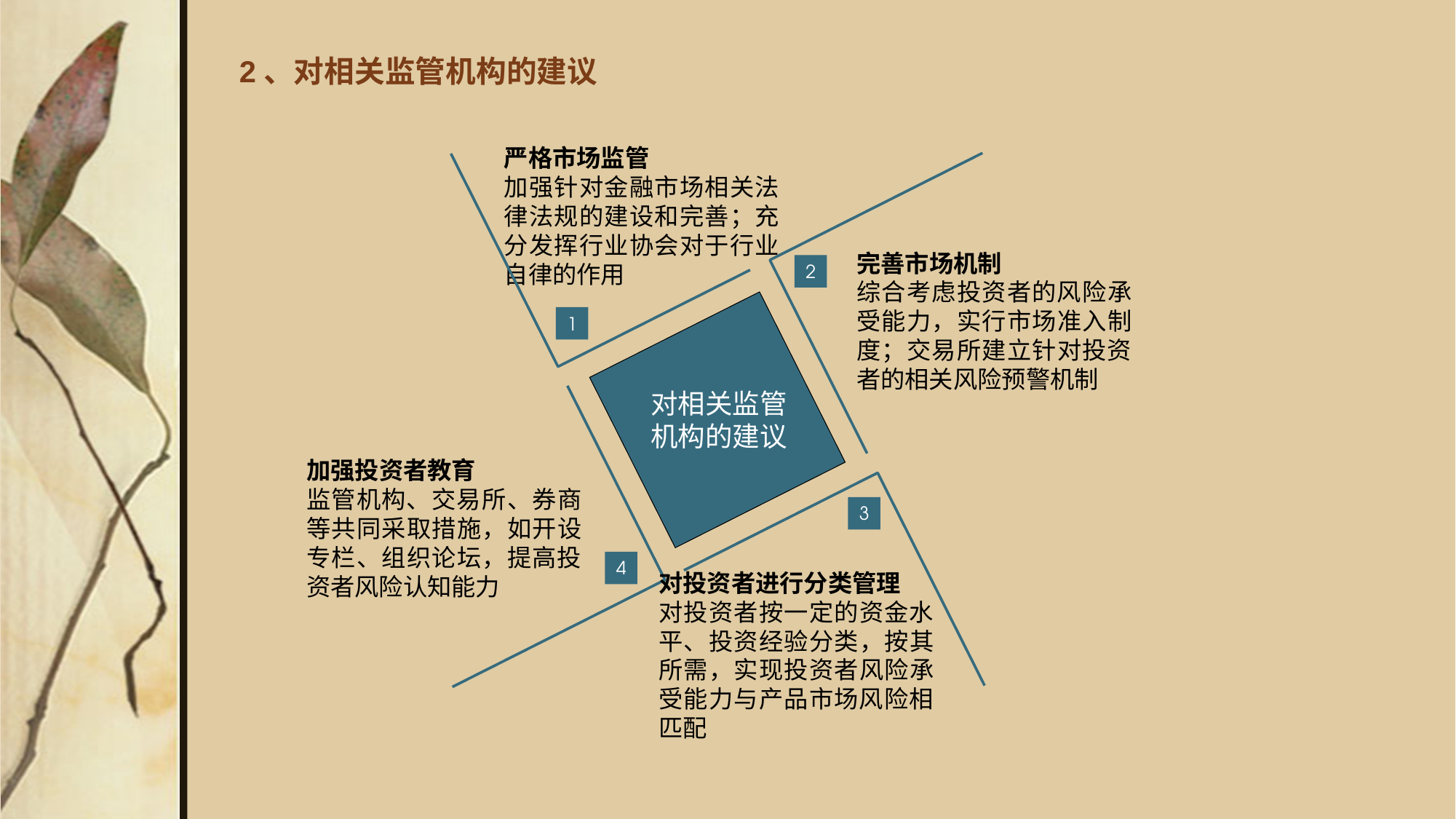

# 2、对相关监管机构的建议

严格市场监管
加强针对金融市场相关法律法规的建设和完善；充分发挥行业协会对于行业自律的作用

完善市场机制
综合考虑投资者的风险承受能力，实行市场准入制度；交易所建立针对投资者的相关风险预警机制
2
1

对相关监管机构的建议

加强投资者教育
监管机构、交易所、券商等共同采取措施，如开设专栏、组织论坛，提高投资者风险认知能力
3

4
对投资者进行分类管理
对投资者按一定的资金水平、投资经验分类，按其所需，实现投资者风险承受能力与产品市场风险相匹配